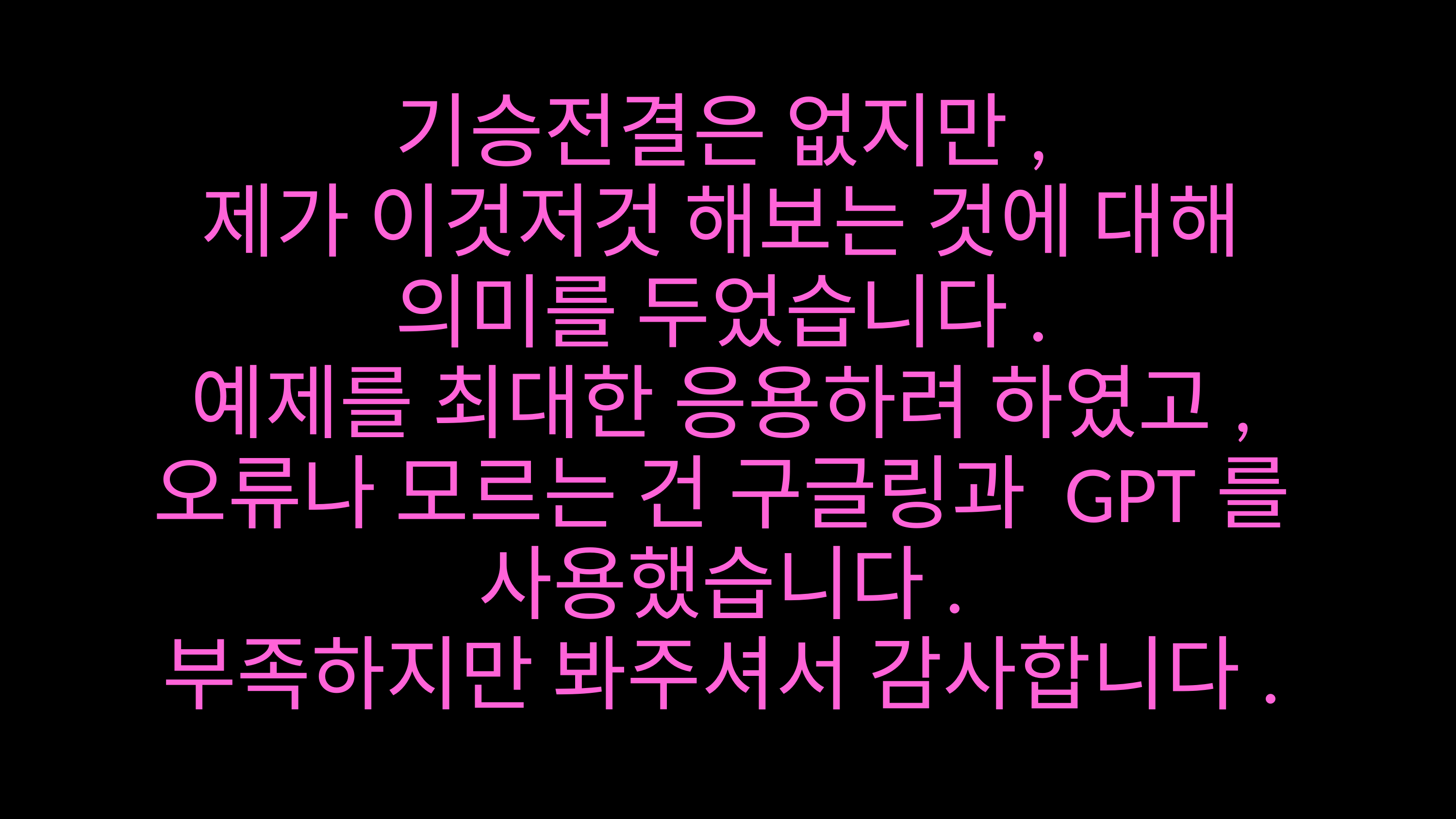

기승전결은 없지만,
제가 이것저것 해보는 것에 대해
의미를 두었습니다.
예제를 최대한 응용하려 하였고,
오류나 모르는 건 구글링과 GPT를
사용했습니다.
부족하지만 봐주셔서 감사합니다.